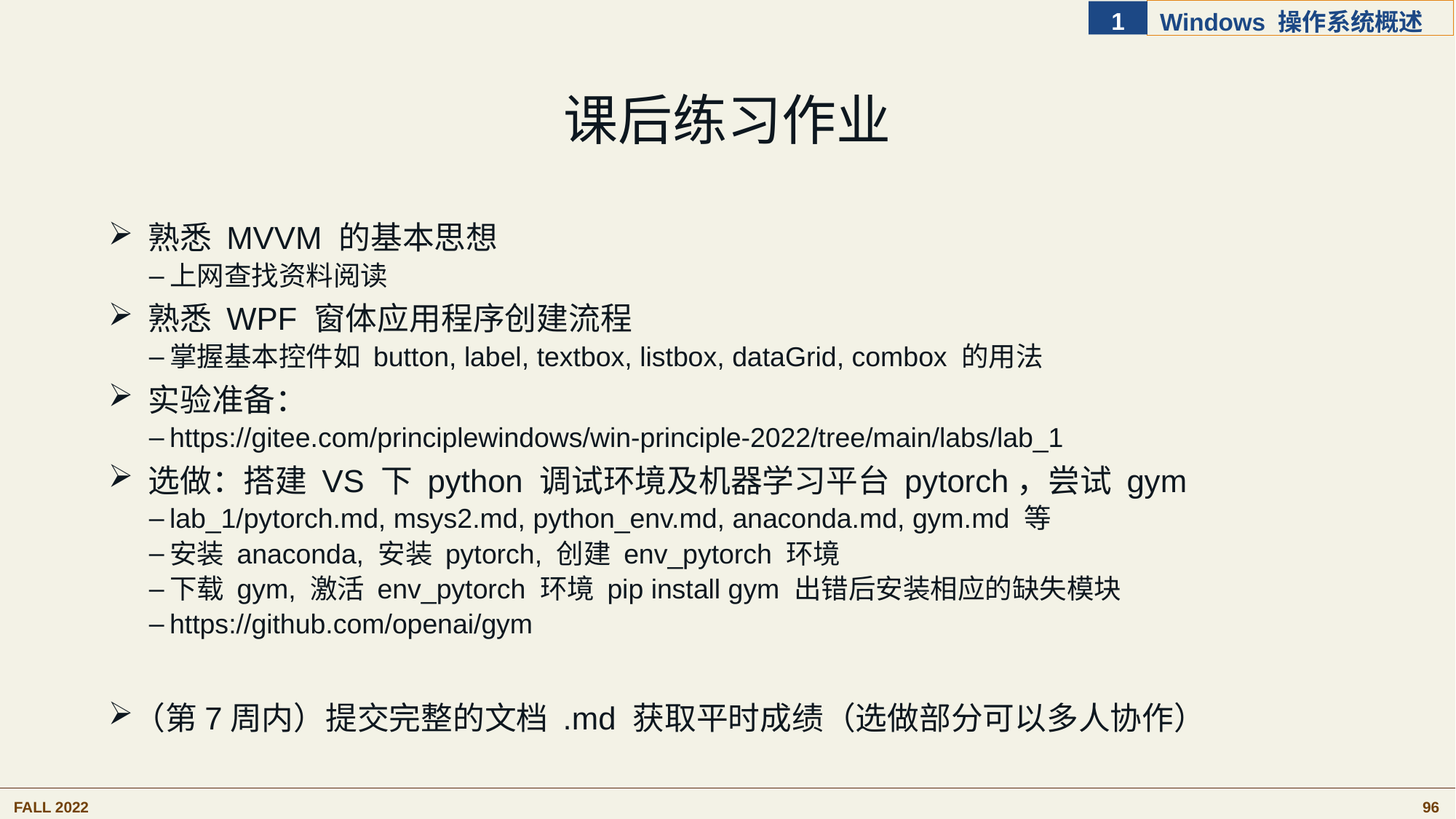

# 课后练习作业
 熟悉 MVVM 的基本思想
上网查找资料阅读
 熟悉 WPF 窗体应用程序创建流程
掌握基本控件如 button, label, textbox, listbox, dataGrid, combox 的用法
 实验准备：
https://gitee.com/principlewindows/win-principle-2022/tree/main/labs/lab_1
 选做：搭建 VS 下 python 调试环境及机器学习平台 pytorch，尝试 gym
lab_1/pytorch.md, msys2.md, python_env.md, anaconda.md, gym.md 等
安装 anaconda, 安装 pytorch, 创建 env_pytorch 环境
下载 gym, 激活 env_pytorch 环境 pip install gym 出错后安装相应的缺失模块
https://github.com/openai/gym

（第7周内）提交完整的文档 .md 获取平时成绩（选做部分可以多人协作）